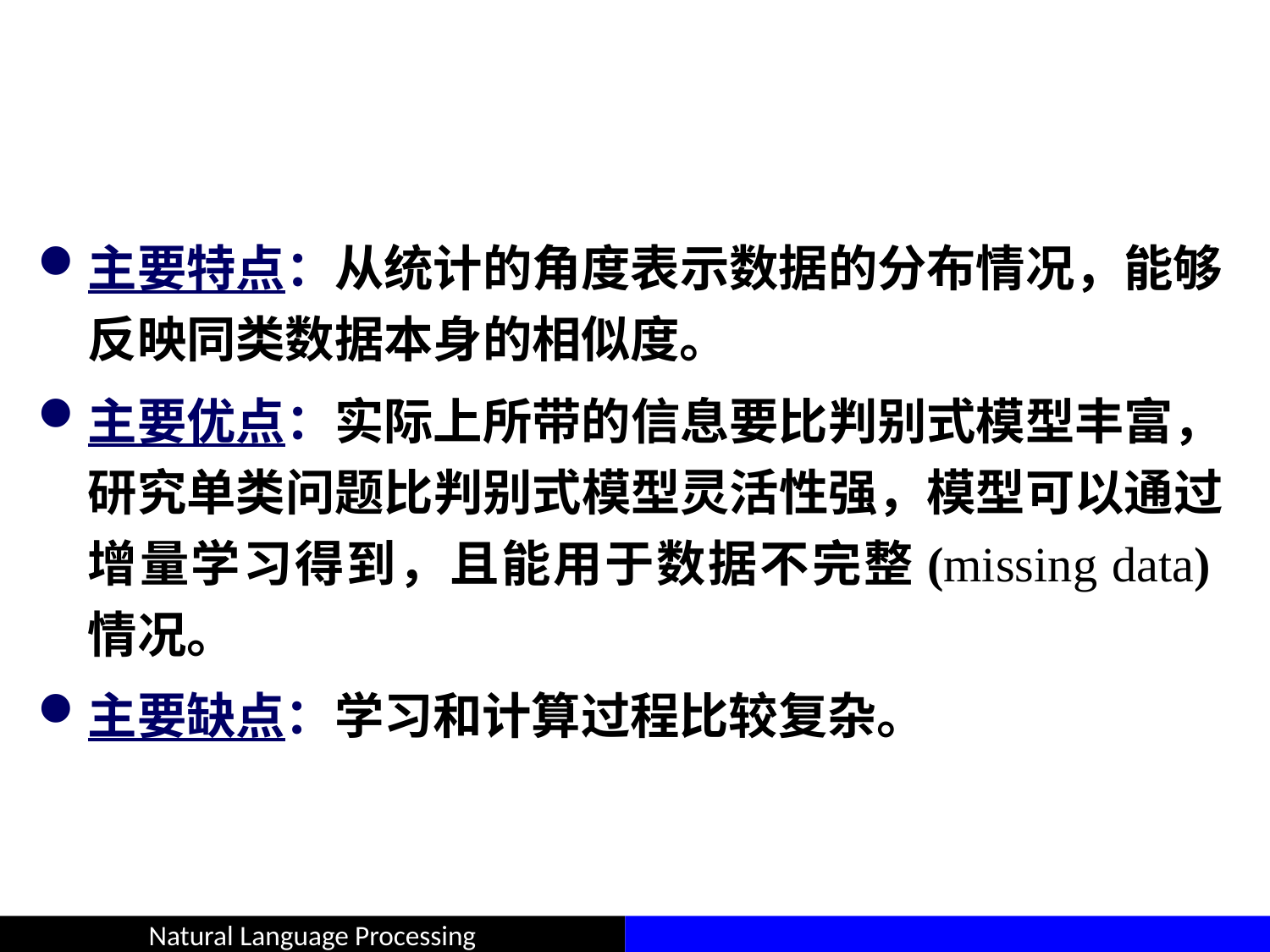

#
主要特点：从统计的角度表示数据的分布情况，能够反映同类数据本身的相似度。
主要优点：实际上所带的信息要比判别式模型丰富，研究单类问题比判别式模型灵活性强，模型可以通过增量学习得到，且能用于数据不完整(missing data)情况。
主要缺点：学习和计算过程比较复杂。